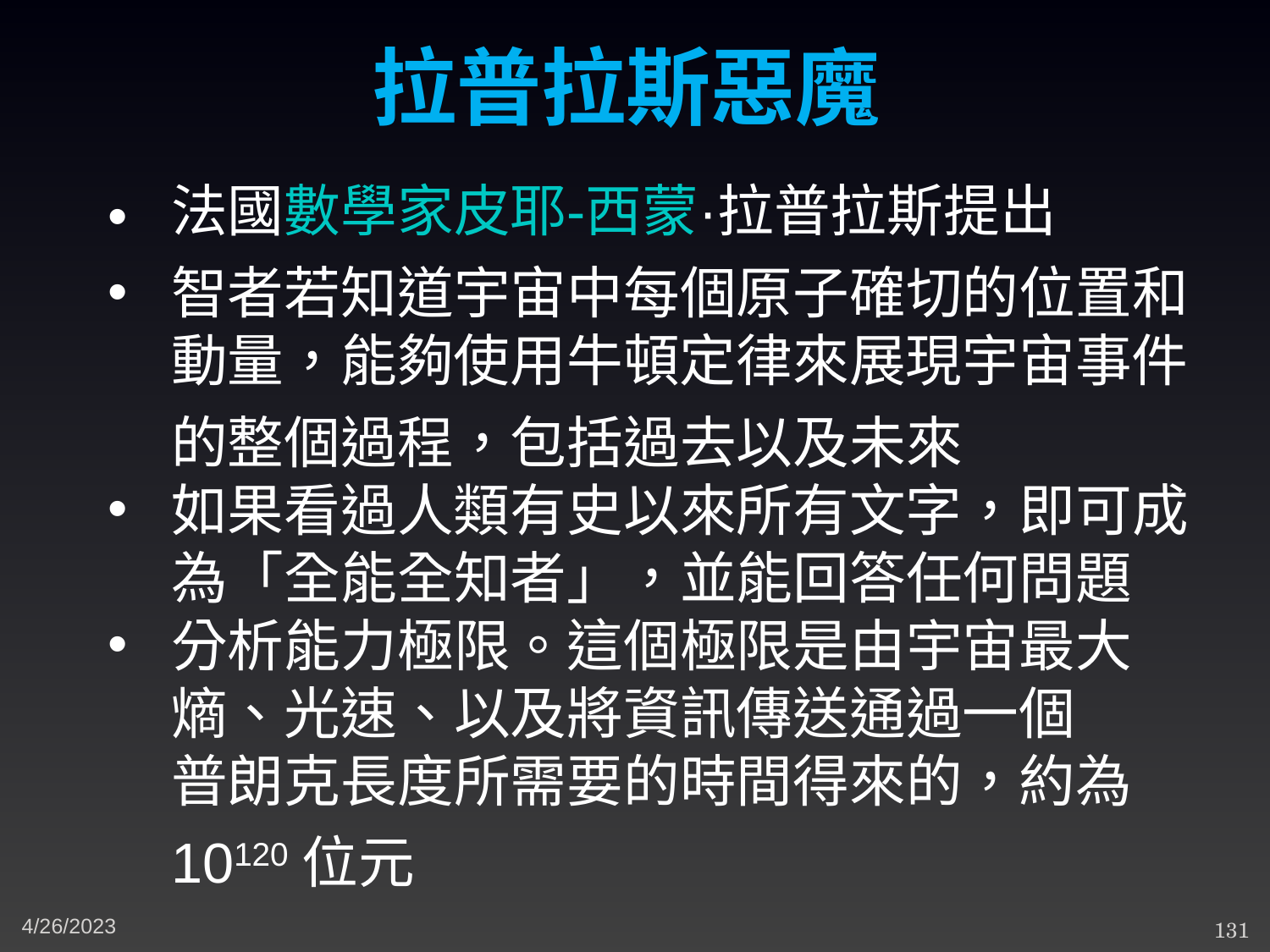

拉普拉斯惡魔
法國數學家皮耶-西蒙·拉普拉斯提出
智者若知道宇宙中每個原子確切的位置和動量，能夠使用牛頓定律來展現宇宙事件的整個過程，包括過去以及未來
如果看過人類有史以來所有文字，即可成為「全能全知者」，並能回答任何問題
分析能力極限。這個極限是由宇宙最大熵、光速、以及將資訊傳送通過一個普朗克長度所需要的時間得來的，約為10120位元
4/26/2023
131